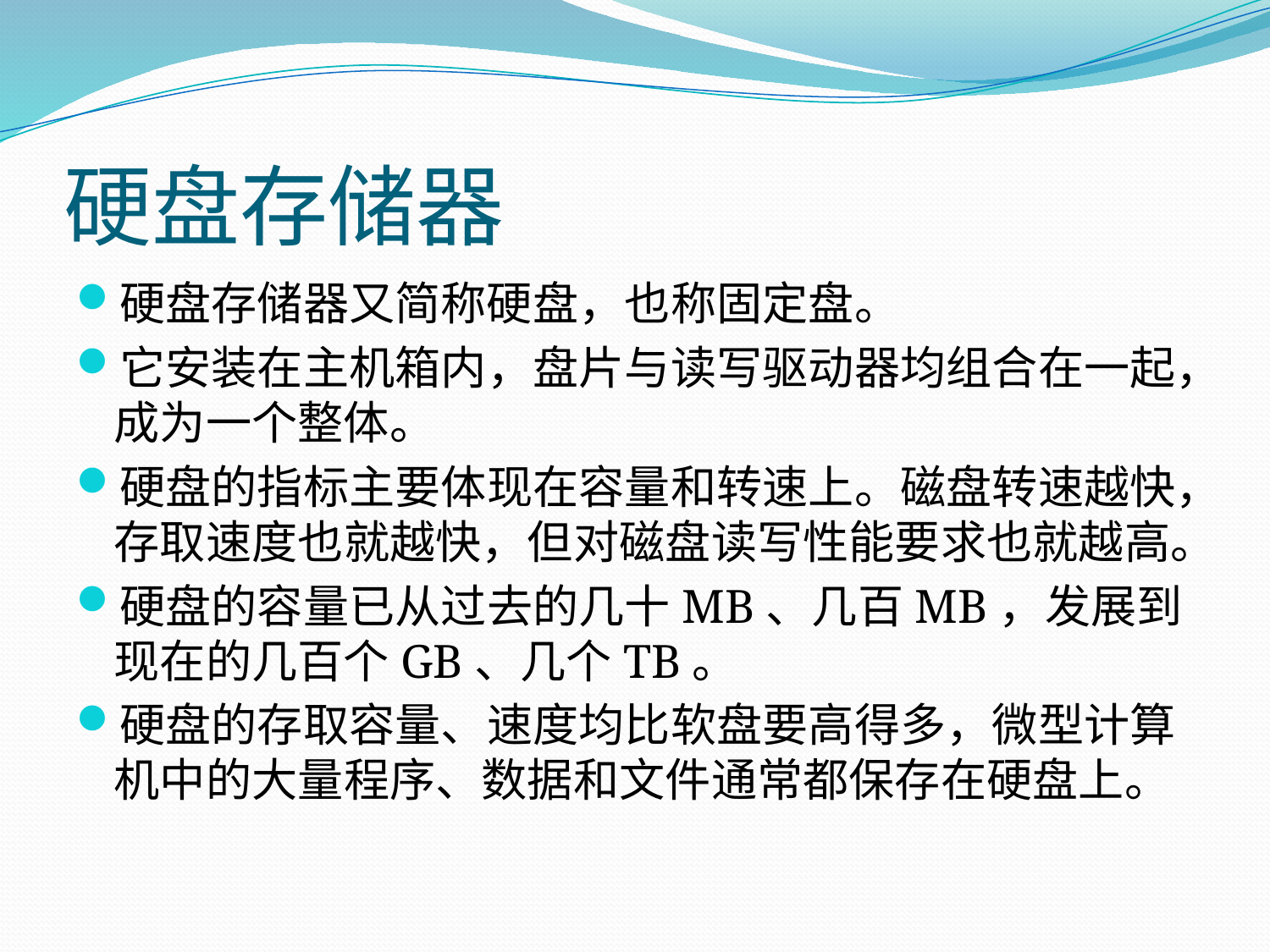

# 硬盘存储器
硬盘存储器又简称硬盘，也称固定盘。
它安装在主机箱内，盘片与读写驱动器均组合在一起，成为一个整体。
硬盘的指标主要体现在容量和转速上。磁盘转速越快，存取速度也就越快，但对磁盘读写性能要求也就越高。
硬盘的容量已从过去的几十MB、几百MB，发展到现在的几百个GB、几个TB。
硬盘的存取容量、速度均比软盘要高得多，微型计算机中的大量程序、数据和文件通常都保存在硬盘上。